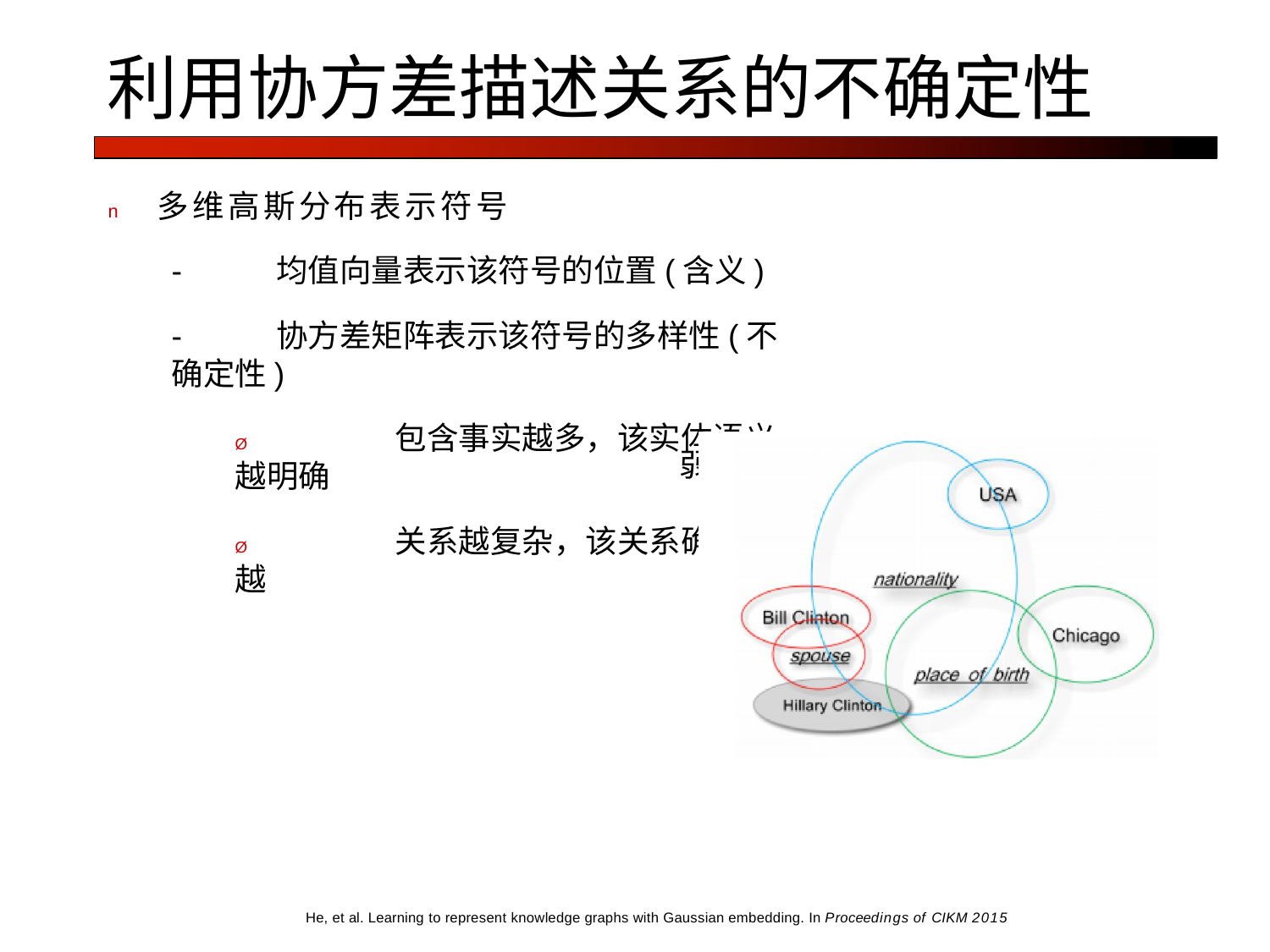

# 利用协方差描述关系的不确定性

弱
n	多维高斯分布表示符号

-	均值向量表示该符号的位置(含义)

-	协方差矩阵表示该符号的多样性(不确定性)

Ø	包含事实越多，该实体语义越明确

Ø	关系越复杂，该关系确定性越

He, et al. Learning to represent knowledge graphs with Gaussian embedding. In Proceedings of CIKM 2015